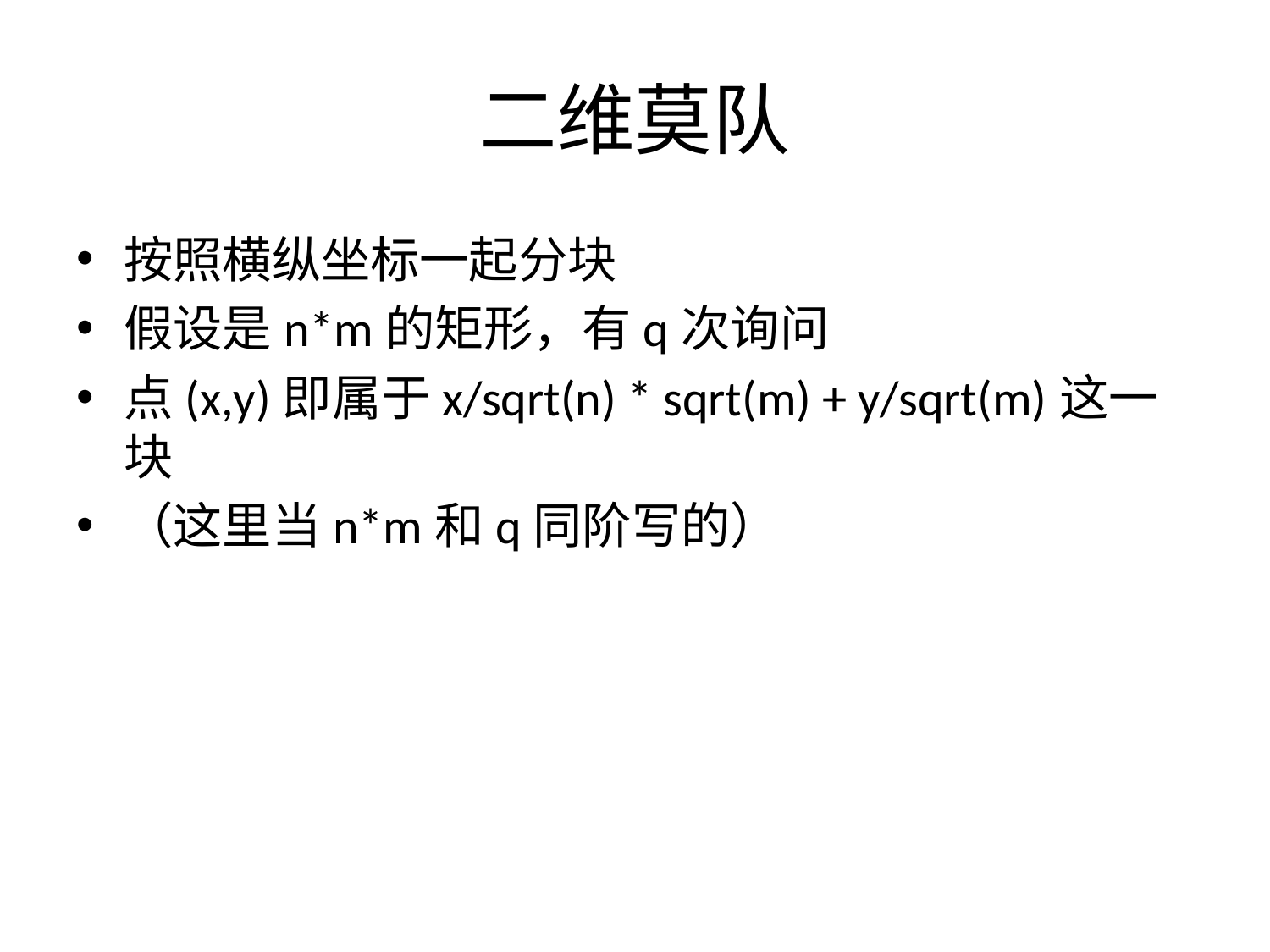

# 二维莫队
按照横纵坐标一起分块
假设是n*m的矩形，有q次询问
点(x,y)即属于x/sqrt(n) * sqrt(m) + y/sqrt(m)这一块
（这里当n*m和q同阶写的）